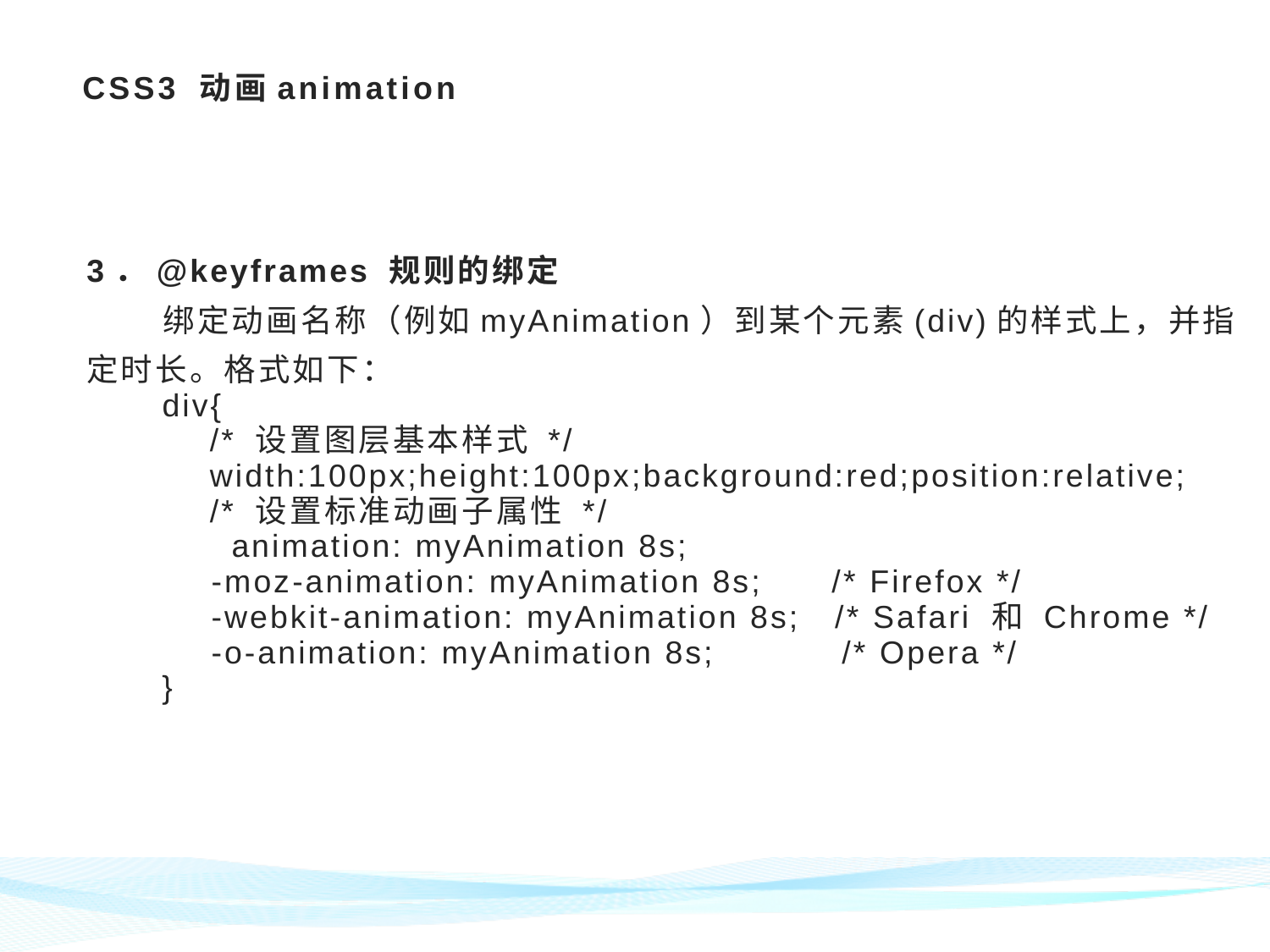

# CSS3 动画animation
3．@keyframes 规则的绑定
       绑定动画名称（例如myAnimation）到某个元素(div)的样式上，并指定时长。格式如下：
div{
/* 设置图层基本样式 */
width:100px;height:100px;background:red;position:relative;
/* 设置标准动画子属性 */
      animation: myAnimation 8s;
-moz-animation: myAnimation 8s;      /* Firefox */
-webkit-animation: myAnimation 8s;   /* Safari 和 Chrome */
-o-animation: myAnimation 8s;           /* Opera */
}